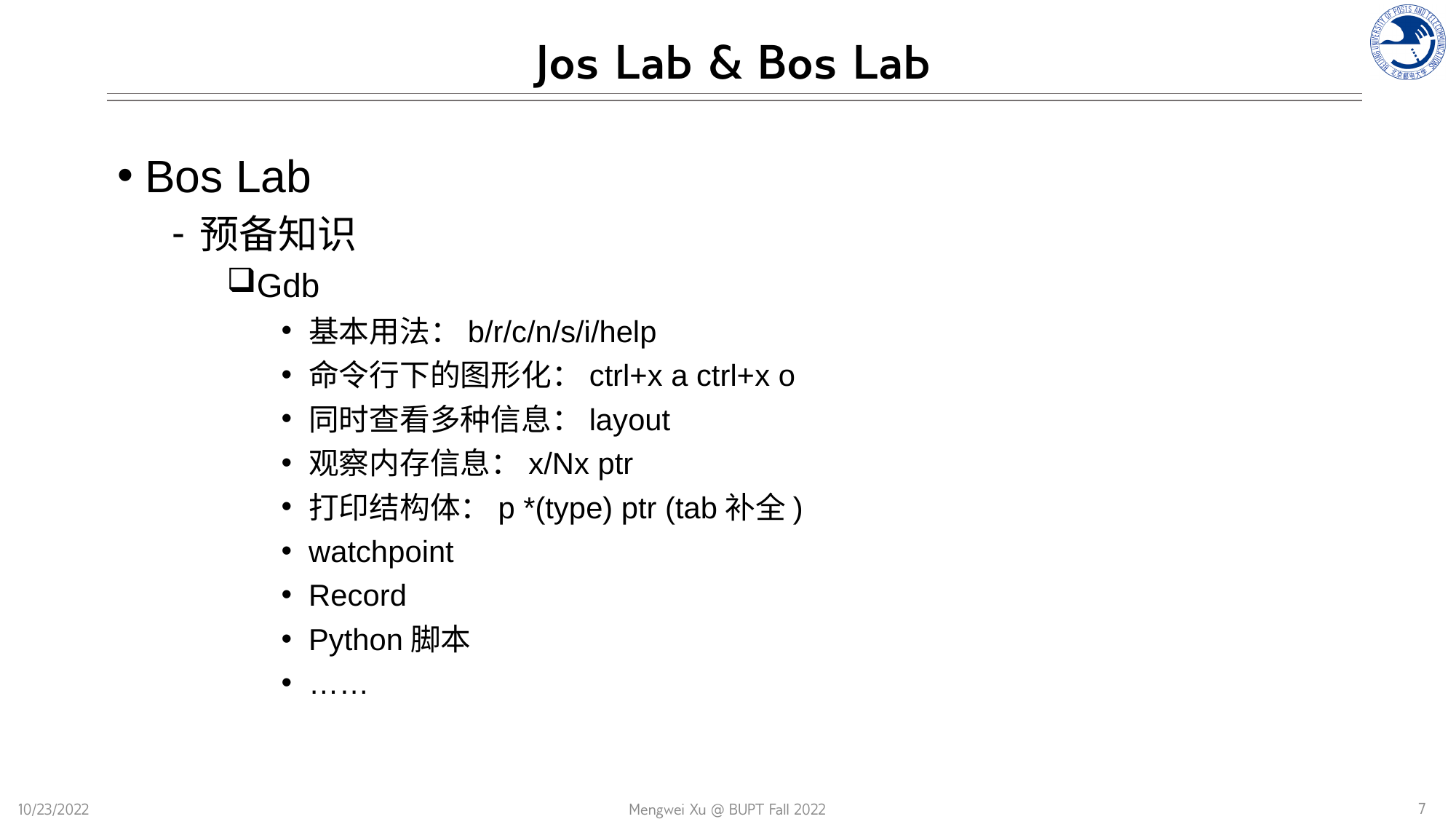

Jos Lab & Bos Lab
Bos Lab
预备知识
Gdb
基本用法：b/r/c/n/s/i/help
命令行下的图形化：ctrl+x a ctrl+x o
同时查看多种信息：layout
观察内存信息：x/Nx ptr
打印结构体：p *(type) ptr (tab补全)
watchpoint
Record
Python脚本
……

7
Mengwei Xu @ BUPT Fall 2022
10/23/2022